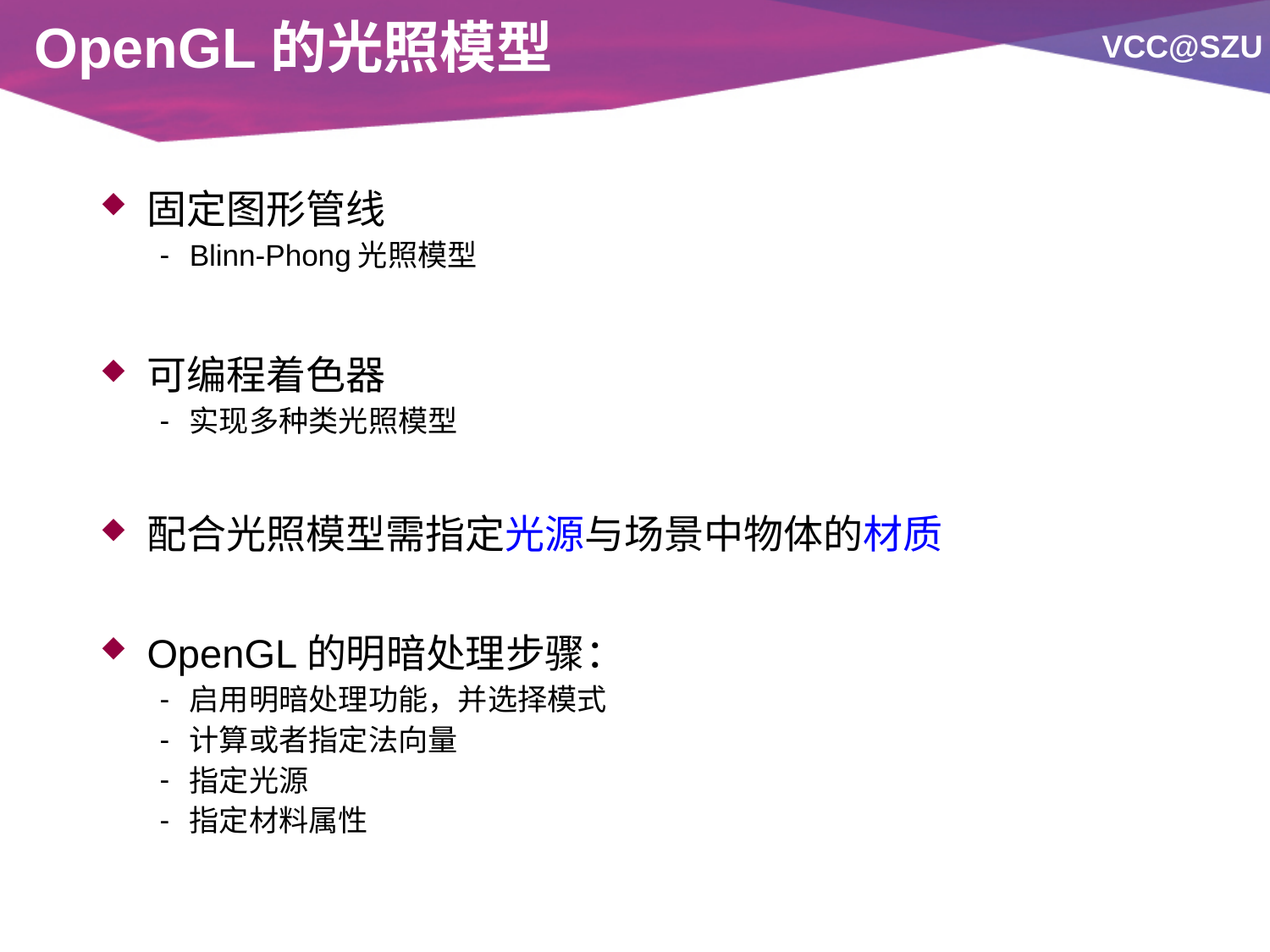

# OpenGL的光照模型
固定图形管线
Blinn-Phong光照模型

可编程着色器
实现多种类光照模型

配合光照模型需指定光源与场景中物体的材质

OpenGL的明暗处理步骤：
启用明暗处理功能，并选择模式
计算或者指定法向量
指定光源
指定材料属性

19